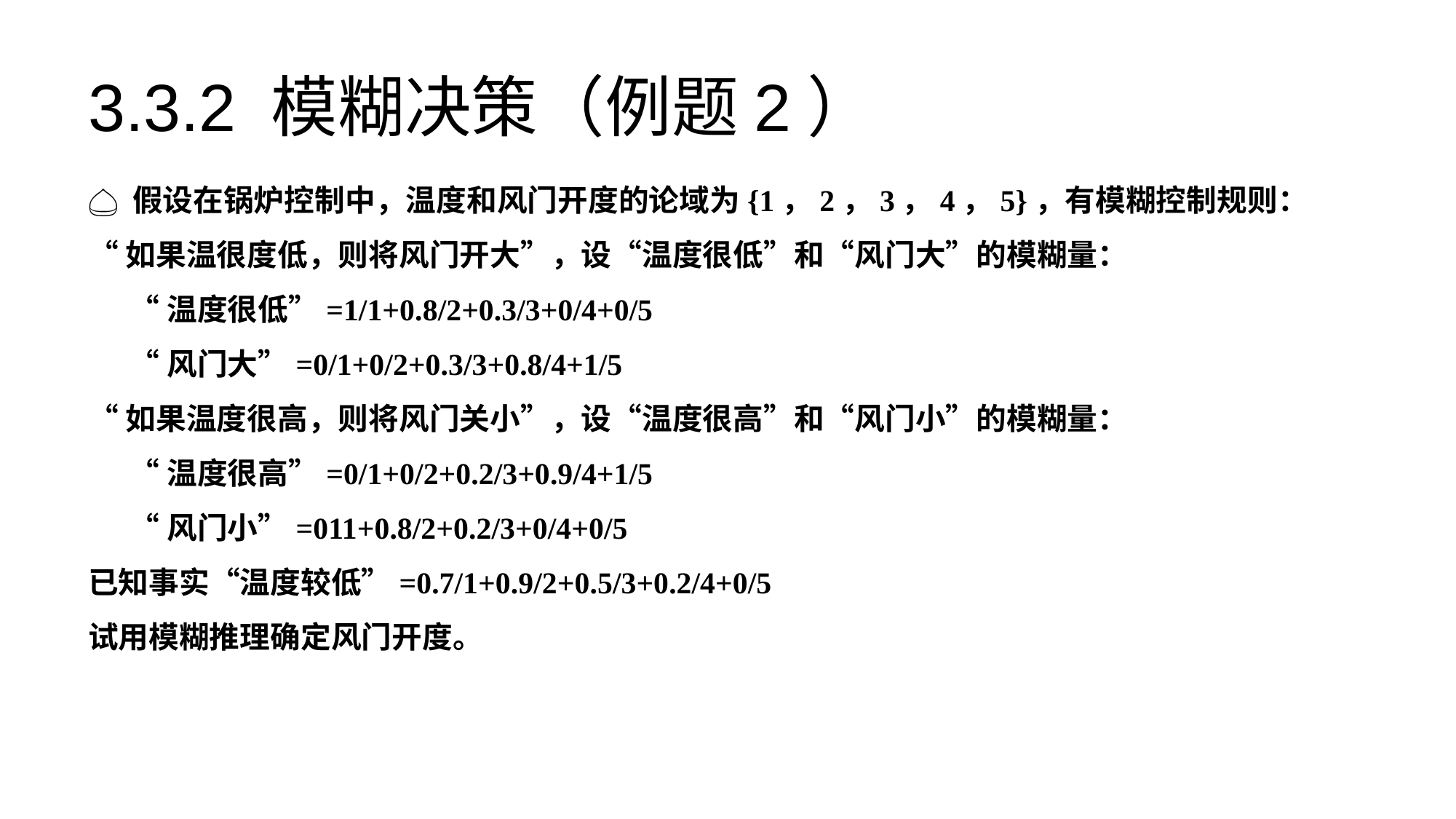

# 3.3.2 模糊决策（例题2）
🌰 假设在锅炉控制中，温度和风门开度的论域为{1，2，3，4，5}，有模糊控制规则：
“如果温很度低，则将风门开大”，设“温度很低”和“风门大”的模糊量：
      “温度很低”=1/1+0.8/2+0.3/3+0/4+0/5
      “风门大”=0/1+0/2+0.3/3+0.8/4+1/5
“如果温度很高，则将风门关小”，设“温度很高”和“风门小”的模糊量：
      “温度很高”=0/1+0/2+0.2/3+0.9/4+1/5
      “风门小”=011+0.8/2+0.2/3+0/4+0/5
已知事实“温度较低”=0.7/1+0.9/2+0.5/3+0.2/4+0/5
试用模糊推理确定风门开度。